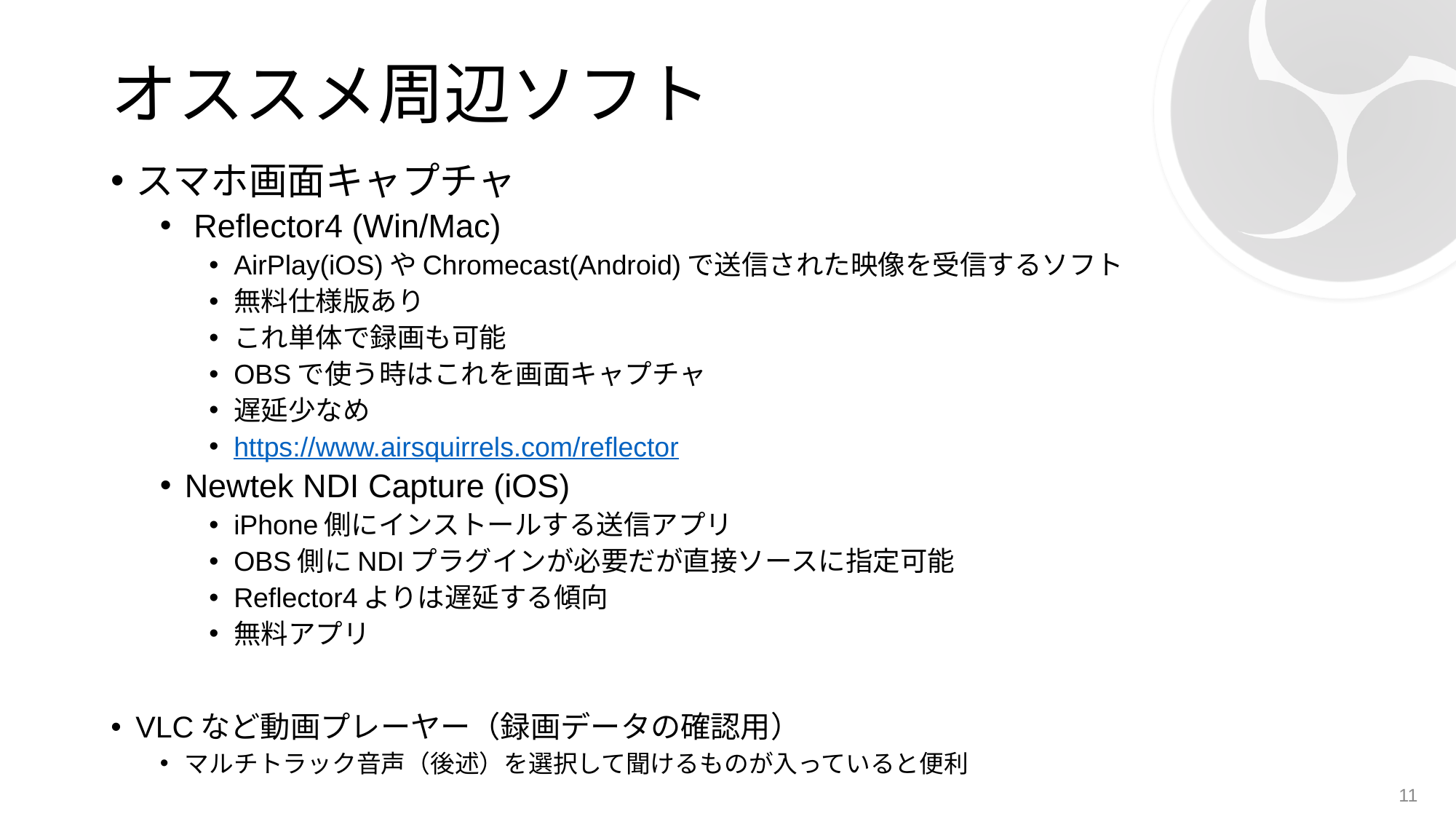

# オススメ周辺ソフト
スマホ画面キャプチャ
 Reflector4 (Win/Mac)
AirPlay(iOS)やChromecast(Android)で送信された映像を受信するソフト
無料仕様版あり
これ単体で録画も可能
OBSで使う時はこれを画面キャプチャ
遅延少なめ
https://www.airsquirrels.com/reflector
Newtek NDI Capture (iOS)
iPhone側にインストールする送信アプリ
OBS側にNDIプラグインが必要だが直接ソースに指定可能
Reflector4よりは遅延する傾向
無料アプリ

VLCなど動画プレーヤー（録画データの確認用）
マルチトラック音声（後述）を選択して聞けるものが入っていると便利

11